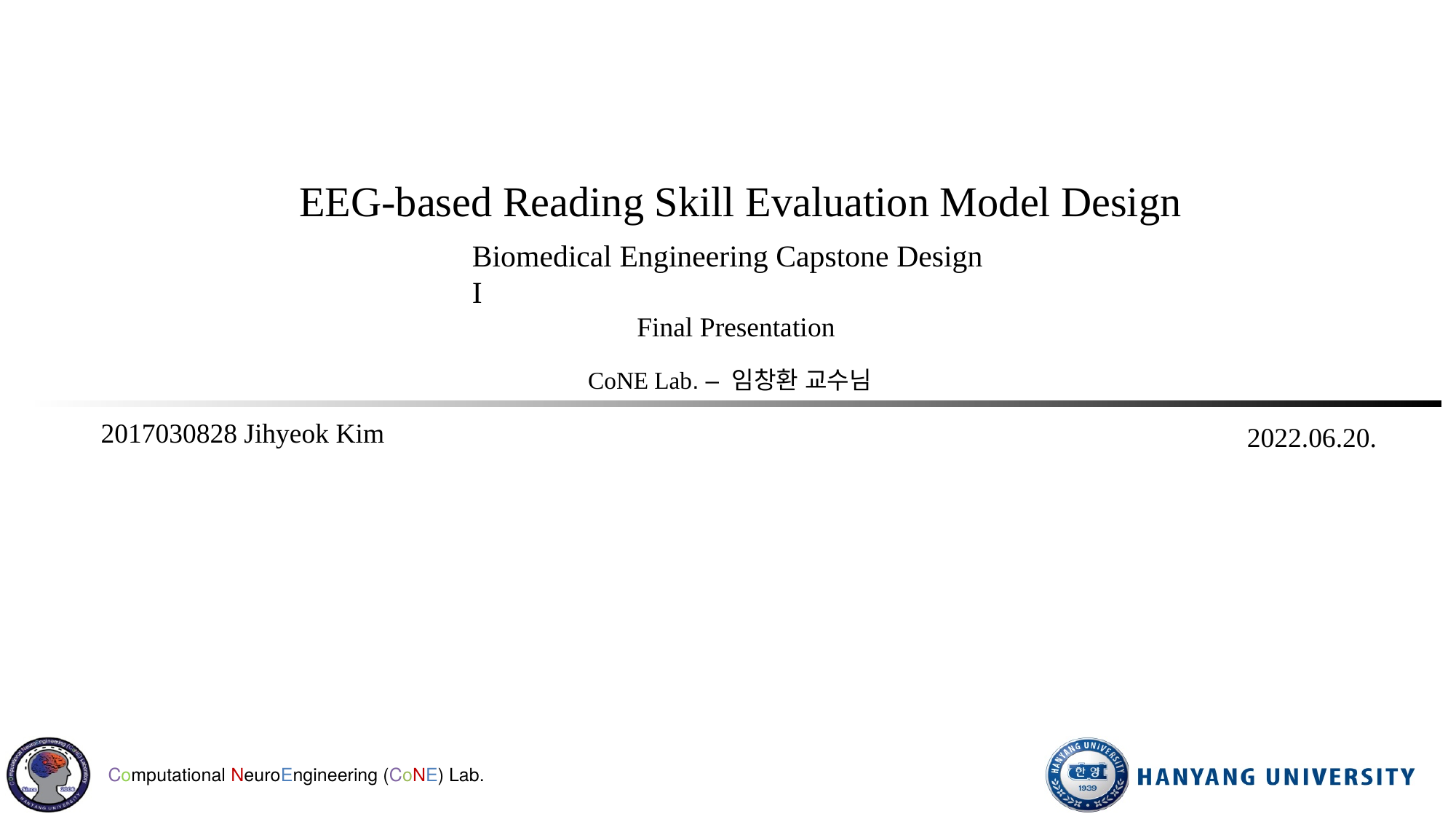

EEG-based Reading Skill Evaluation Model Design
Biomedical Engineering Capstone Design I
Final Presentation
CoNE Lab. – 임창환 교수님

2022.06.20.
2017030828 Jihyeok Kim